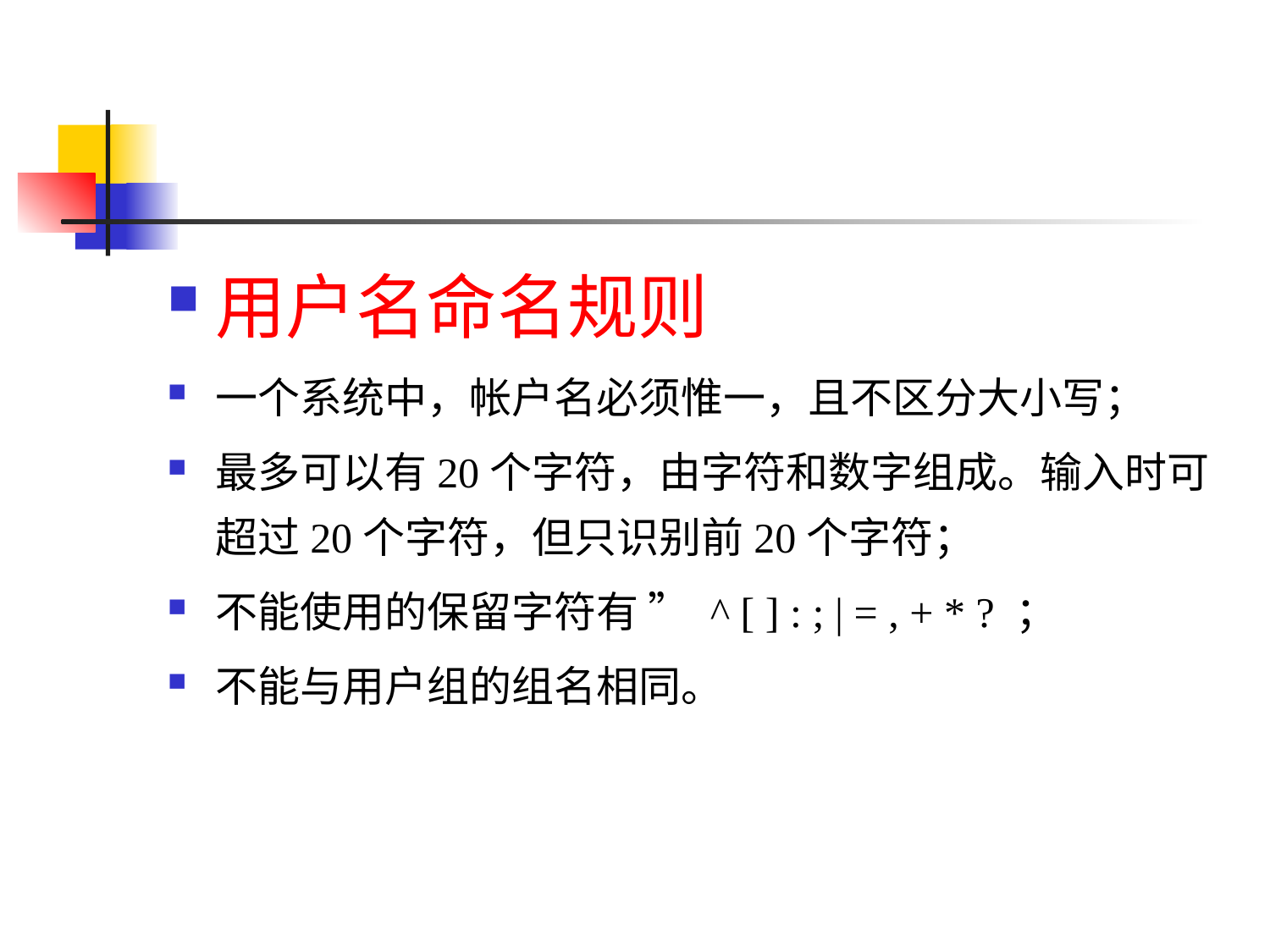

#
用户名命名规则
一个系统中，帐户名必须惟一，且不区分大小写；
最多可以有20个字符，由字符和数字组成。输入时可超过20个字符，但只识别前20个字符；
不能使用的保留字符有 ” ^ [ ] : ; | = , + * ? ；
不能与用户组的组名相同。

39